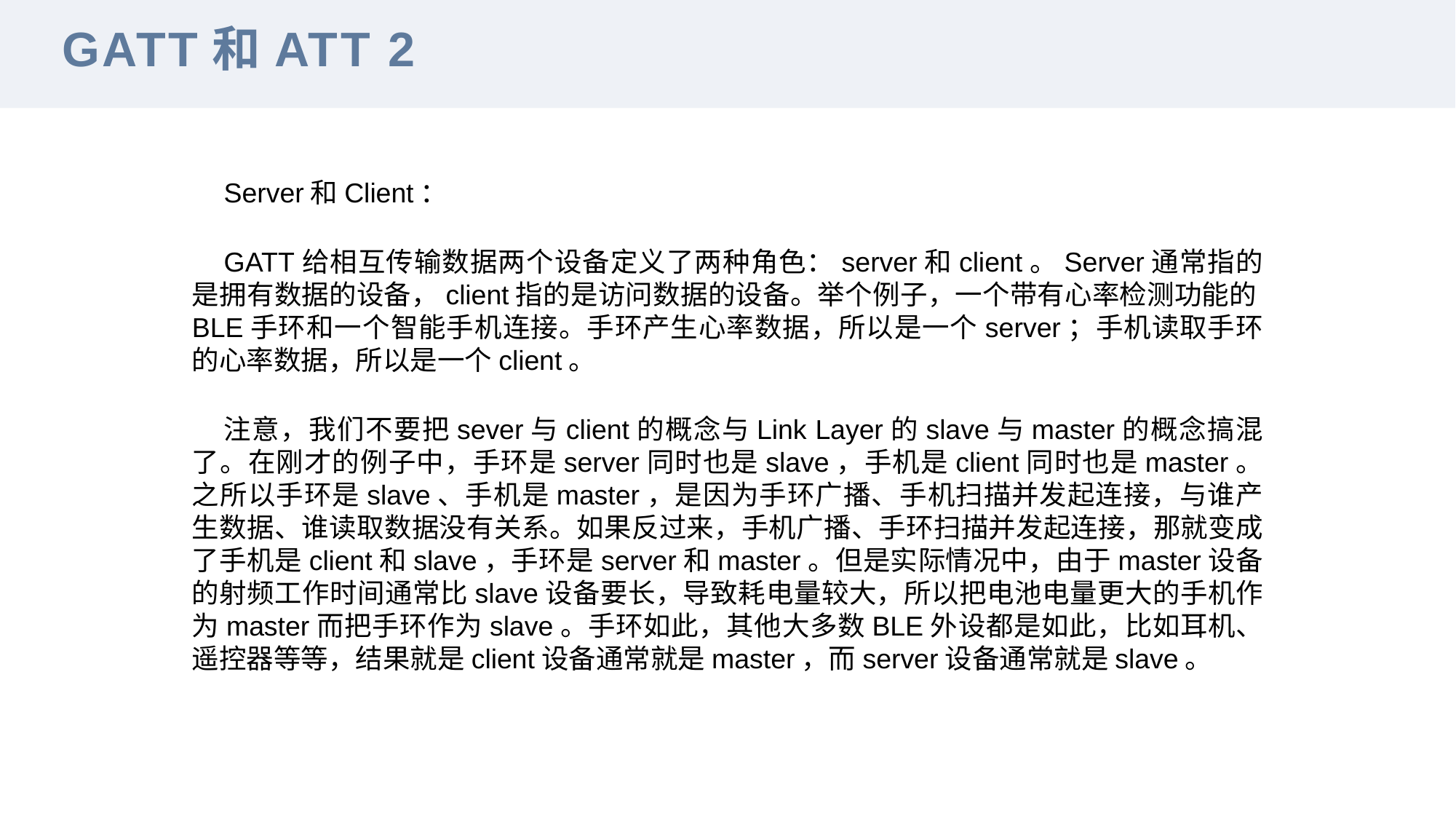

GATT和ATT 2
Server和Client：
GATT给相互传输数据两个设备定义了两种角色：server和client。Server通常指的是拥有数据的设备，client指的是访问数据的设备。举个例子，一个带有心率检测功能的BLE手环和一个智能手机连接。手环产生心率数据，所以是一个server；手机读取手环的心率数据，所以是一个client。
注意，我们不要把sever与client的概念与Link Layer的slave与master的概念搞混了。在刚才的例子中，手环是server同时也是slave，手机是client同时也是master。之所以手环是slave、手机是master，是因为手环广播、手机扫描并发起连接，与谁产生数据、谁读取数据没有关系。如果反过来，手机广播、手环扫描并发起连接，那就变成了手机是client和slave，手环是server和master。但是实际情况中，由于master设备的射频工作时间通常比slave设备要长，导致耗电量较大，所以把电池电量更大的手机作为master而把手环作为slave。手环如此，其他大多数BLE外设都是如此，比如耳机、遥控器等等，结果就是client设备通常就是master，而server设备通常就是slave。